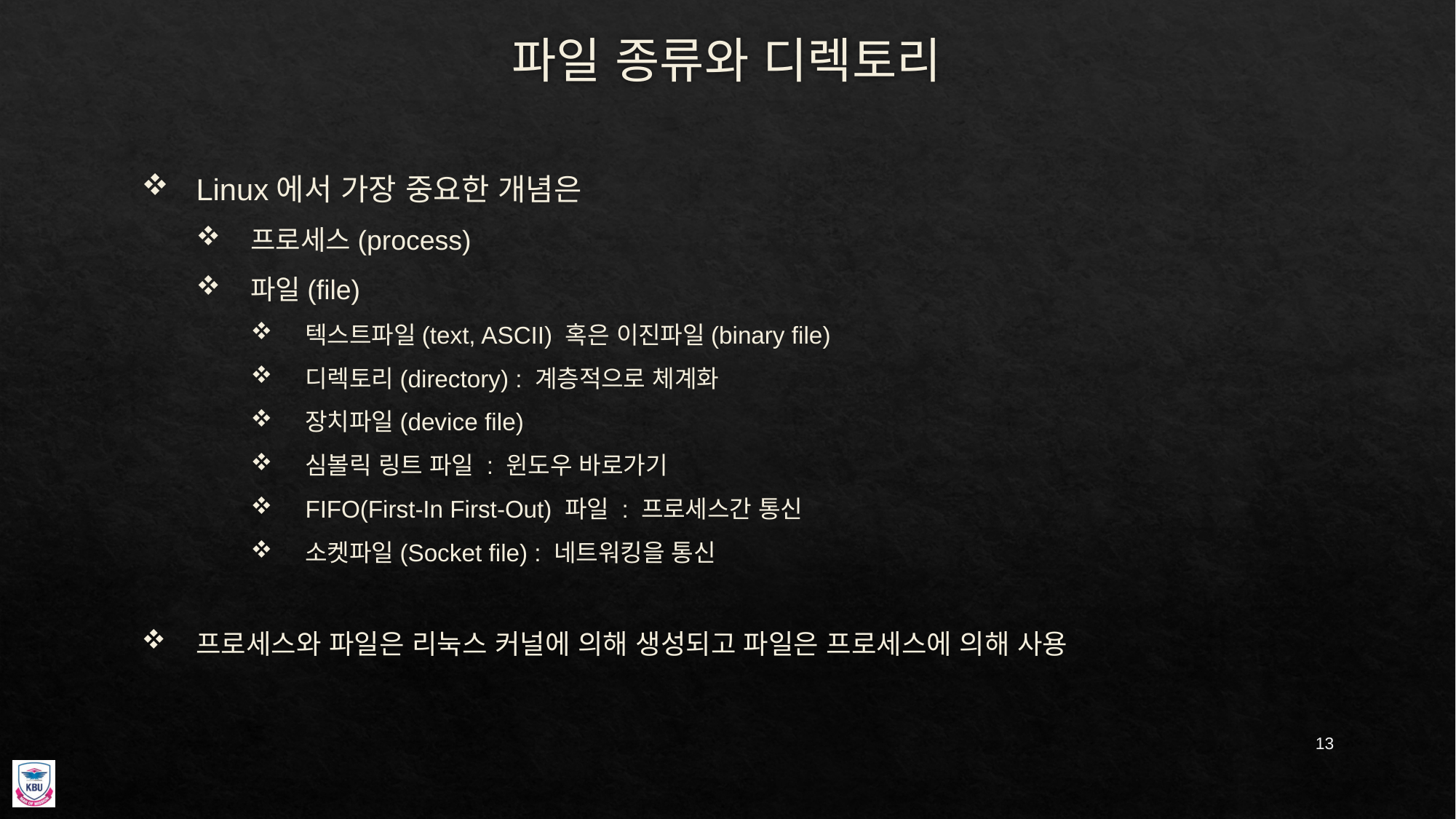

# 파일 종류와 디렉토리
Linux에서 가장 중요한 개념은
프로세스(process)
파일(file)
텍스트파일(text, ASCII) 혹은 이진파일(binary file)
디렉토리(directory) : 계층적으로 체계화
장치파일(device file)
심볼릭 링트 파일 : 윈도우 바로가기
FIFO(First-In First-Out) 파일 : 프로세스간 통신
소켓파일(Socket file) : 네트워킹을 통신

프로세스와 파일은 리눅스 커널에 의해 생성되고 파일은 프로세스에 의해 사용
13